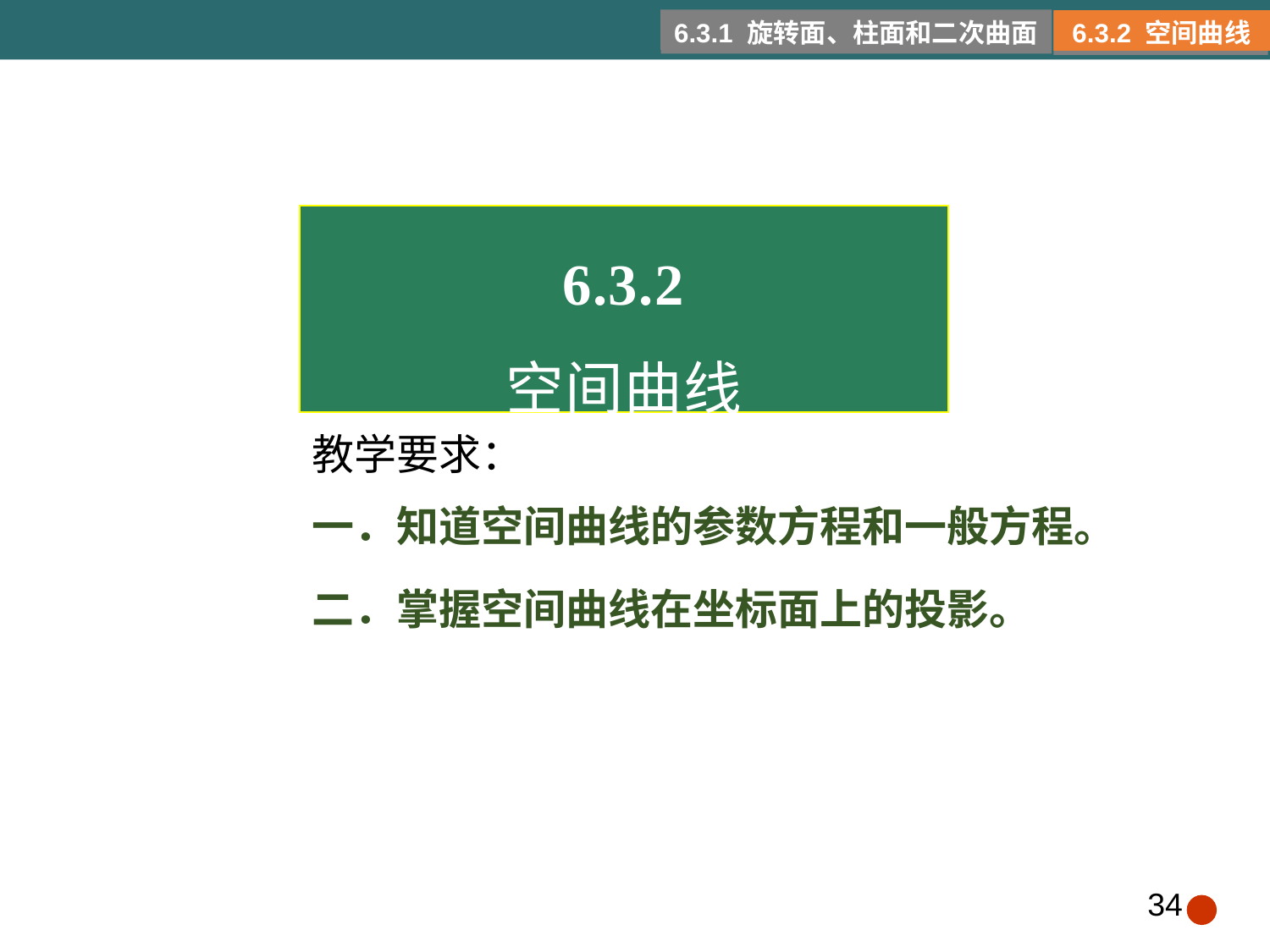

6.3.1 旋转面、柱面和二次曲面

6.3.2 空间曲线

6.3.2
空间曲线
教学要求：
一．知道空间曲线的参数方程和一般方程。
二．掌握空间曲线在坐标面上的投影。
34